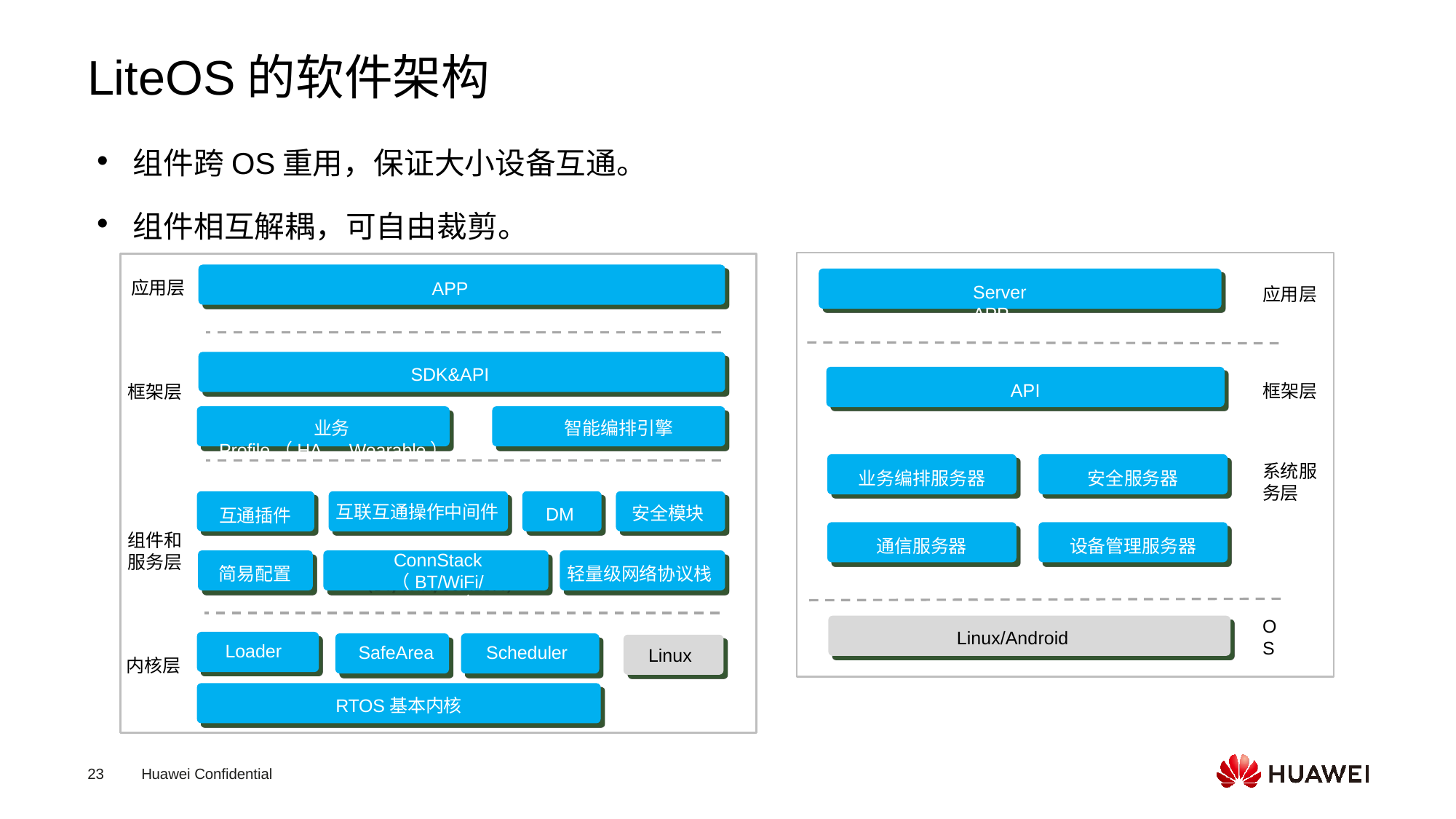

# LiteOS的软件架构
组件跨OS重用，保证大小设备互通。
组件相互解耦，可自由裁剪。

应用层
APP
Server APP
应用层

SDK&API

API
框架层

框架层

智能编排引擎
业务Profile（HA、Wearable）

系统服 务层

业务编排服务器	安全服务器

互联互通操作中间件

安全模块
DM
互通插件

组件和
服务层

通信服务器
设备管理服务器
ConnStack
（BT/WiFi/802.15.4）

简易配置
轻量级网络协议栈

OS

Linux/Android

Loader
SafeArea
Scheduler

Linux
内核层

RTOS基本内核